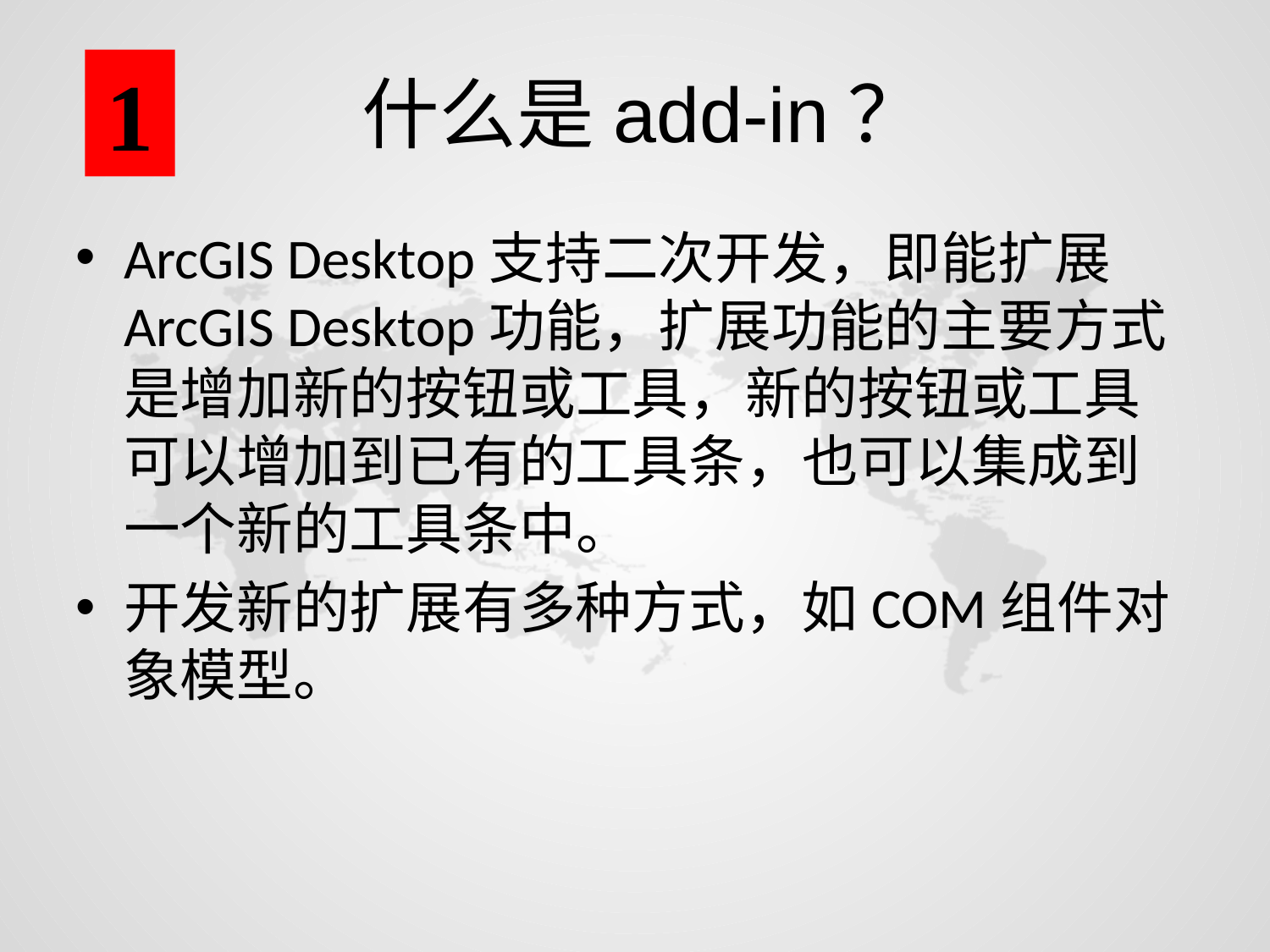

1
# 什么是add-in？
ArcGIS Desktop支持二次开发，即能扩展ArcGIS Desktop功能，扩展功能的主要方式是增加新的按钮或工具，新的按钮或工具可以增加到已有的工具条，也可以集成到一个新的工具条中。
开发新的扩展有多种方式，如COM组件对象模型。